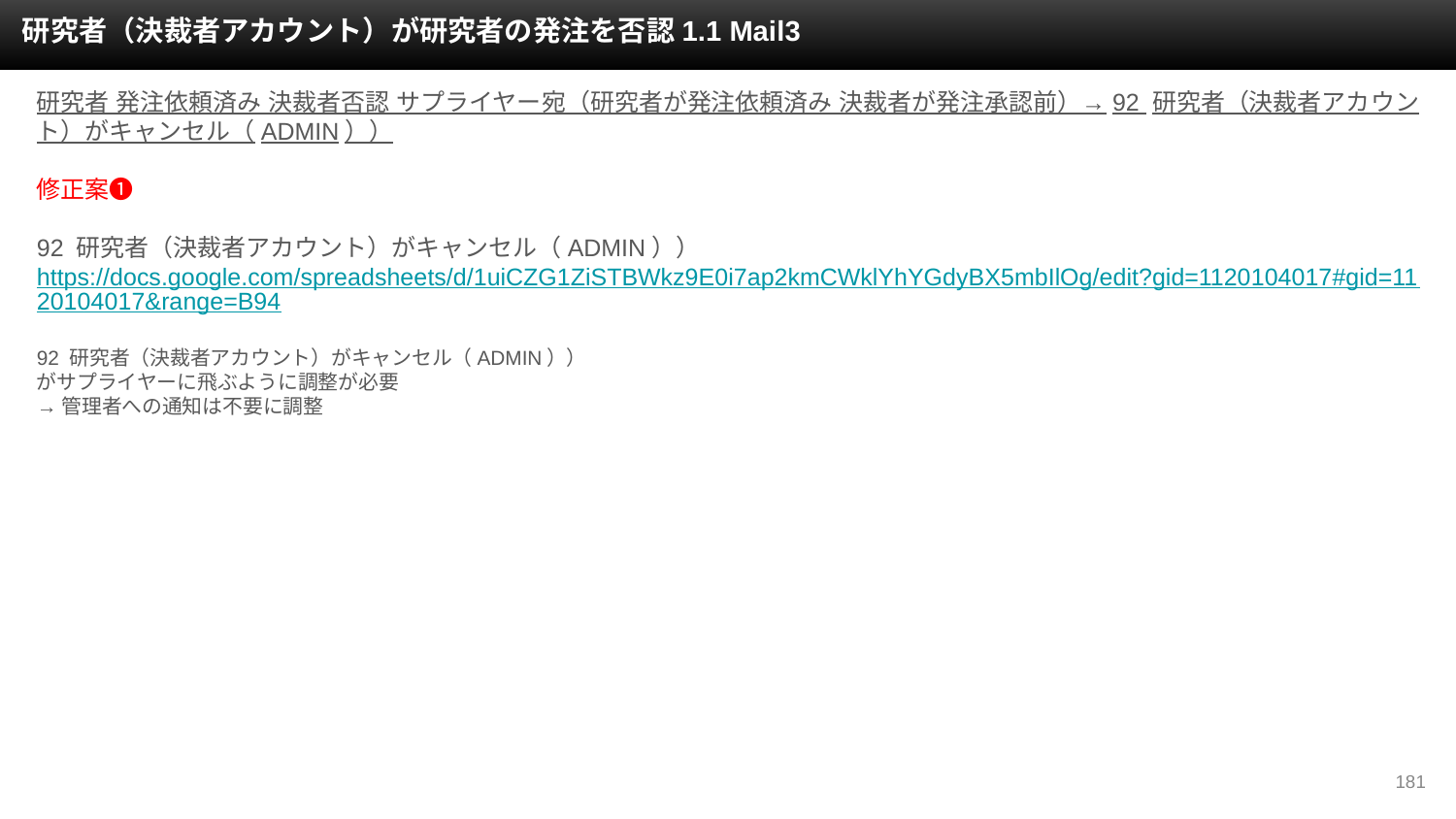

研究者（決裁者アカウント）が研究者の発注を否認1.1 Mail3
研究者 発注依頼済み 決裁者否認 サプライヤー宛（研究者が発注依頼済み 決裁者が発注承認前）→92 研究者（決裁者アカウント）がキャンセル（ADMIN））

修正案❶

92 研究者（決裁者アカウント）がキャンセル（ADMIN））
https://docs.google.com/spreadsheets/d/1uiCZG1ZiSTBWkz9E0i7ap2kmCWklYhYGdyBX5mbIlOg/edit?gid=1120104017#gid=1120104017&range=B94

92 研究者（決裁者アカウント）がキャンセル（ADMIN））
がサプライヤーに飛ぶように調整が必要
→管理者への通知は不要に調整
181